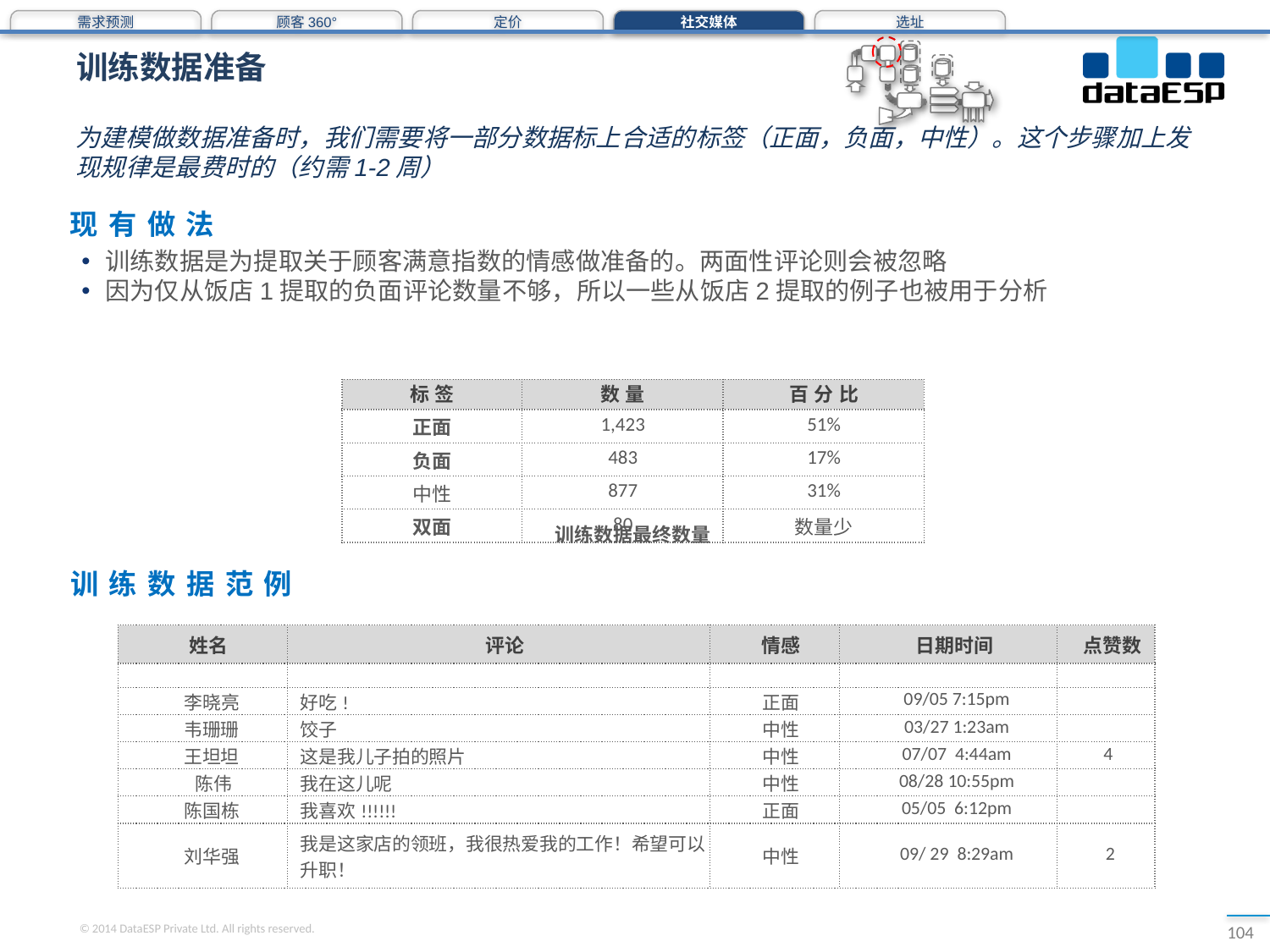

需求预测
顾客360°

定价
社交媒体
选址
# 训练数据准备

为建模做数据准备时，我们需要将一部分数据标上合适的标签（正面，负面，中性）。这个步骤加上发现规律是最费时的（约需1-2周）
现有做法
训练数据是为提取关于顾客满意指数的情感做准备的。两面性评论则会被忽略
因为仅从饭店1提取的负面评论数量不够，所以一些从饭店2提取的例子也被用于分析
| 标签 | 数量 | 百分比 |
| --- | --- | --- |
| 正面 | 1,423 | 51% |
| 负面 | 483 | 17% |
| 中性 | 877 | 31% |
| 双面 | 80 | 数量少 |
训练数据最终数量
训练数据范例
| 姓名 | 评论 | 情感 | 日期时间 | 点赞数 |
| --- | --- | --- | --- | --- |
|  |  |  |  |  |
| 李晓亮 | 好吃! | 正面 | 09/05 7:15pm |  |
| 韦珊珊 | 饺子 | 中性 | 03/27 1:23am |  |
| 王坦坦 | 这是我儿子拍的照片 | 中性 | 07/07 4:44am | 4 |
| 陈伟 | 我在这儿呢 | 中性 | 08/28 10:55pm |  |
| 陈国栋 | 我喜欢!!!!!! | 正面 | 05/05 6:12pm |  |
| 刘华强 | 我是这家店的领班，我很热爱我的工作！希望可以升职！ | 中性 | 09/ 29 8:29am | 2 |